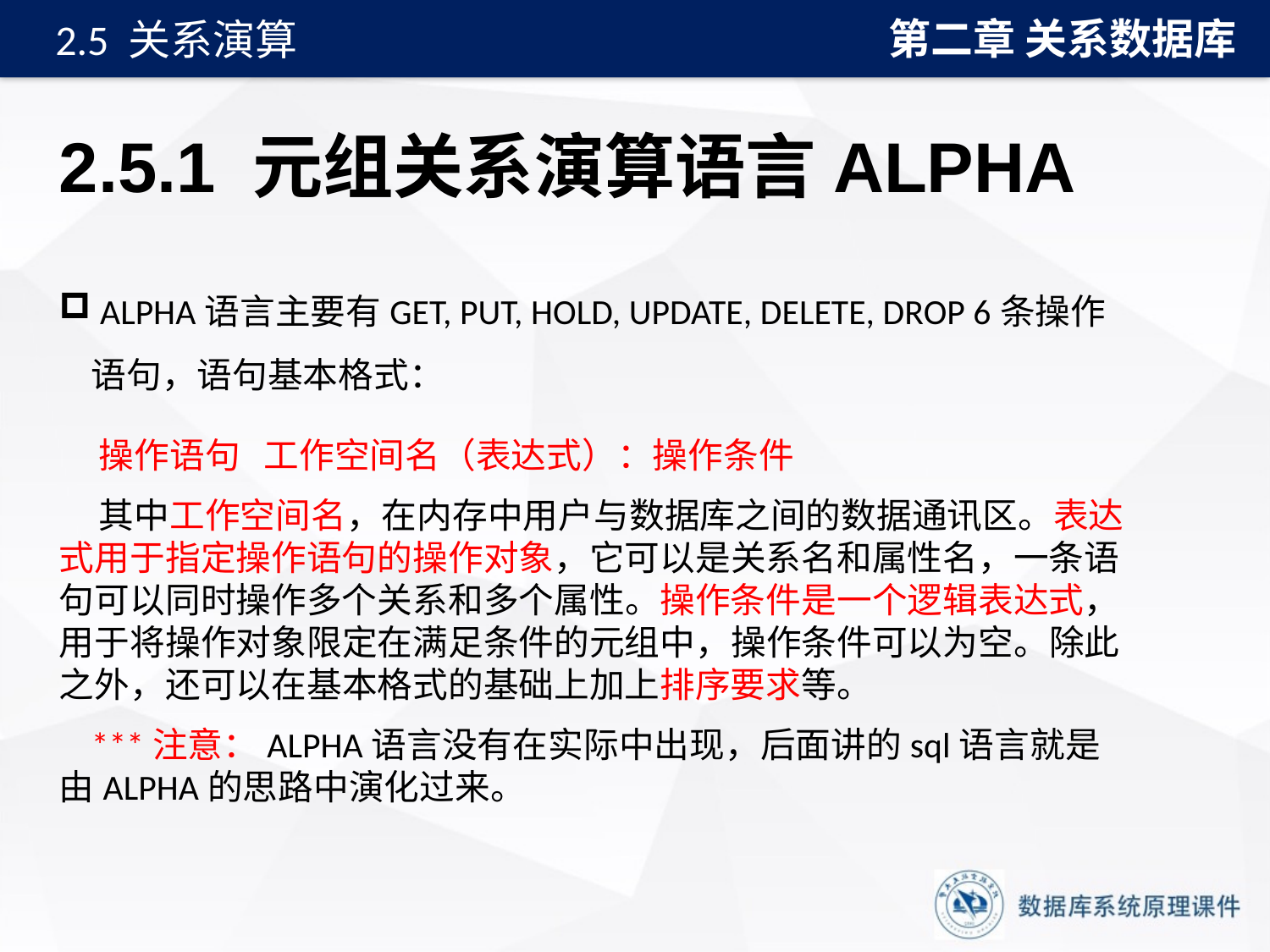

第二章 关系数据库
2.5 关系演算
# 2.5.1 元组关系演算语言ALPHA
 ALPHA语言主要有GET, PUT, HOLD, UPDATE, DELETE, DROP 6条操作语句，语句基本格式：
    操作语句   工作空间名（表达式）：操作条件
    其中工作空间名，在内存中用户与数据库之间的数据通讯区。表达式用于指定操作语句的操作对象，它可以是关系名和属性名，一条语句可以同时操作多个关系和多个属性。操作条件是一个逻辑表达式，用于将操作对象限定在满足条件的元组中，操作条件可以为空。除此之外，还可以在基本格式的基础上加上排序要求等。
    ***注意：ALPHA语言没有在实际中出现，后面讲的sql语言就是由ALPHA的思路中演化过来。